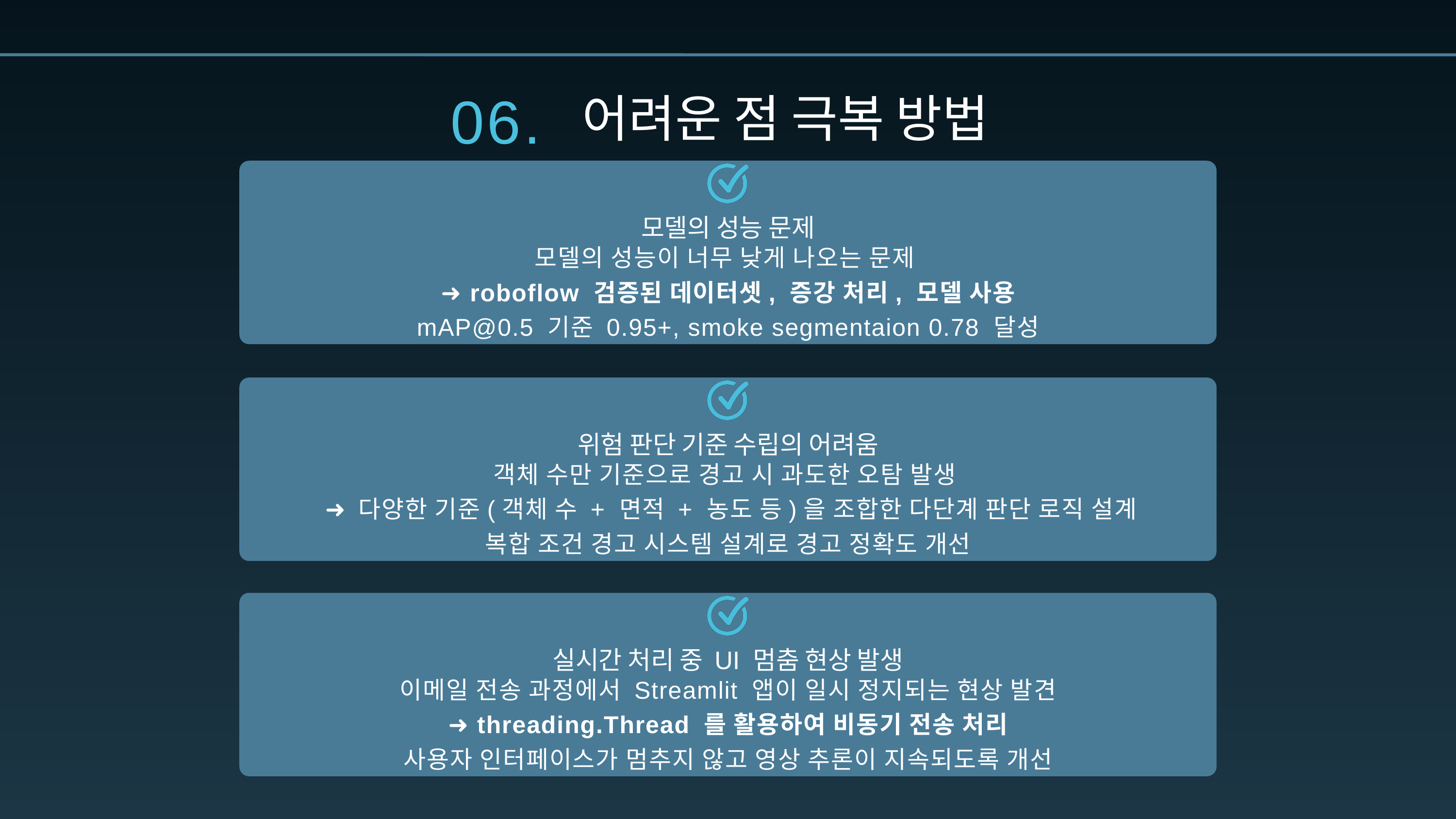

06.
어려운 점 극복 방법

모델의 성능 문제
모델의 성능이 너무 낮게 나오는 문제
➜ roboflow 검증된 데이터셋, 증강 처리, 모델 사용
mAP@0.5 기준 0.95+, smoke segmentaion 0.78 달성

위험 판단 기준 수립의 어려움
객체 수만 기준으로 경고 시 과도한 오탐 발생
 ➜ 다양한 기준(객체 수 + 면적 + 농도 등)을 조합한 다단계 판단 로직 설계
복합 조건 경고 시스템 설계로 경고 정확도 개선

실시간 처리 중 UI 멈춤 현상 발생
이메일 전송 과정에서 Streamlit 앱이 일시 정지되는 현상 발견
➜ threading.Thread 를 활용하여 비동기 전송 처리
사용자 인터페이스가 멈추지 않고 영상 추론이 지속되도록 개선